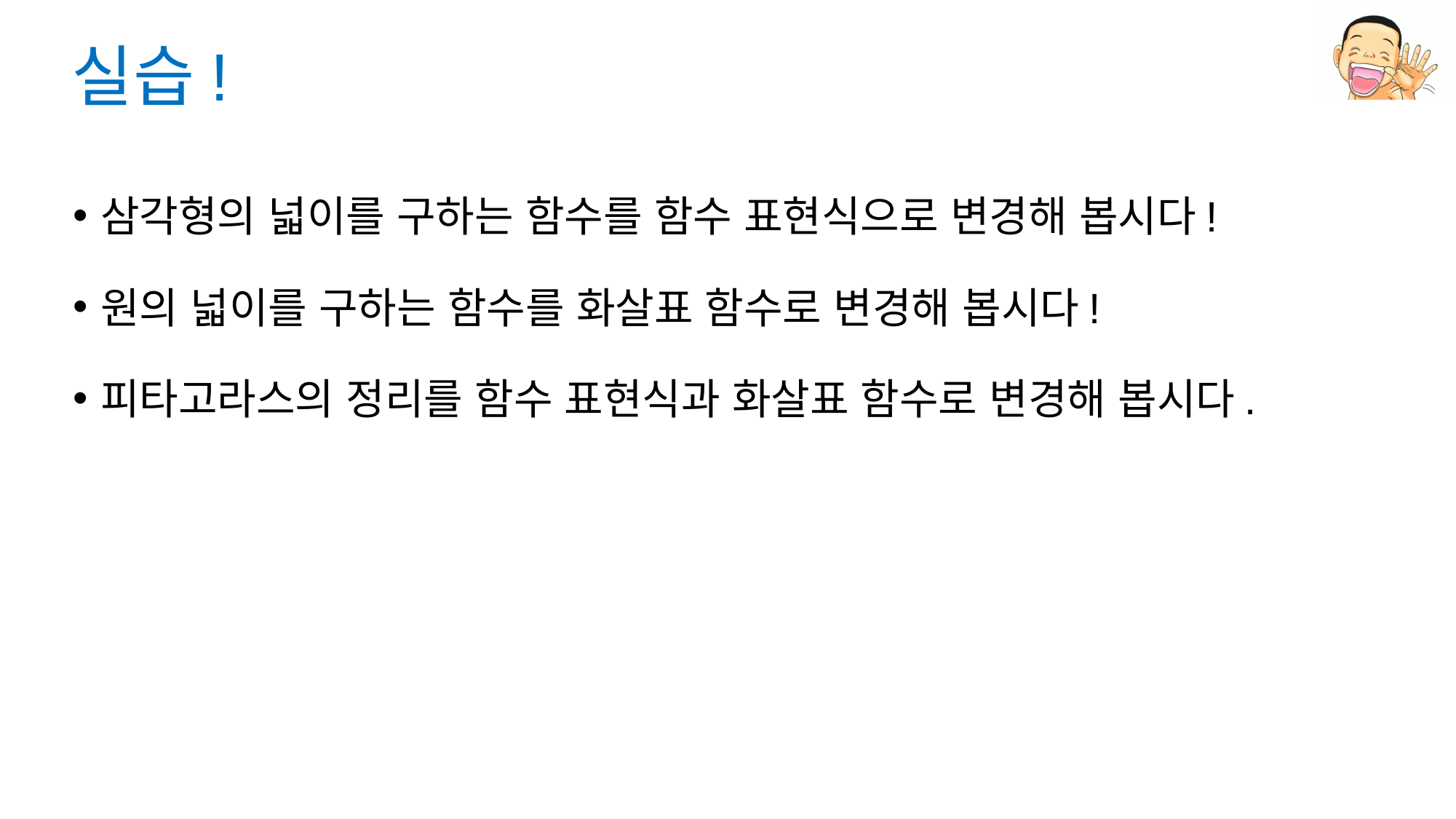

# 실습!
삼각형의 넓이를 구하는 함수를 함수 표현식으로 변경해 봅시다!
원의 넓이를 구하는 함수를 화살표 함수로 변경해 봅시다!
피타고라스의 정리를 함수 표현식과 화살표 함수로 변경해 봅시다.